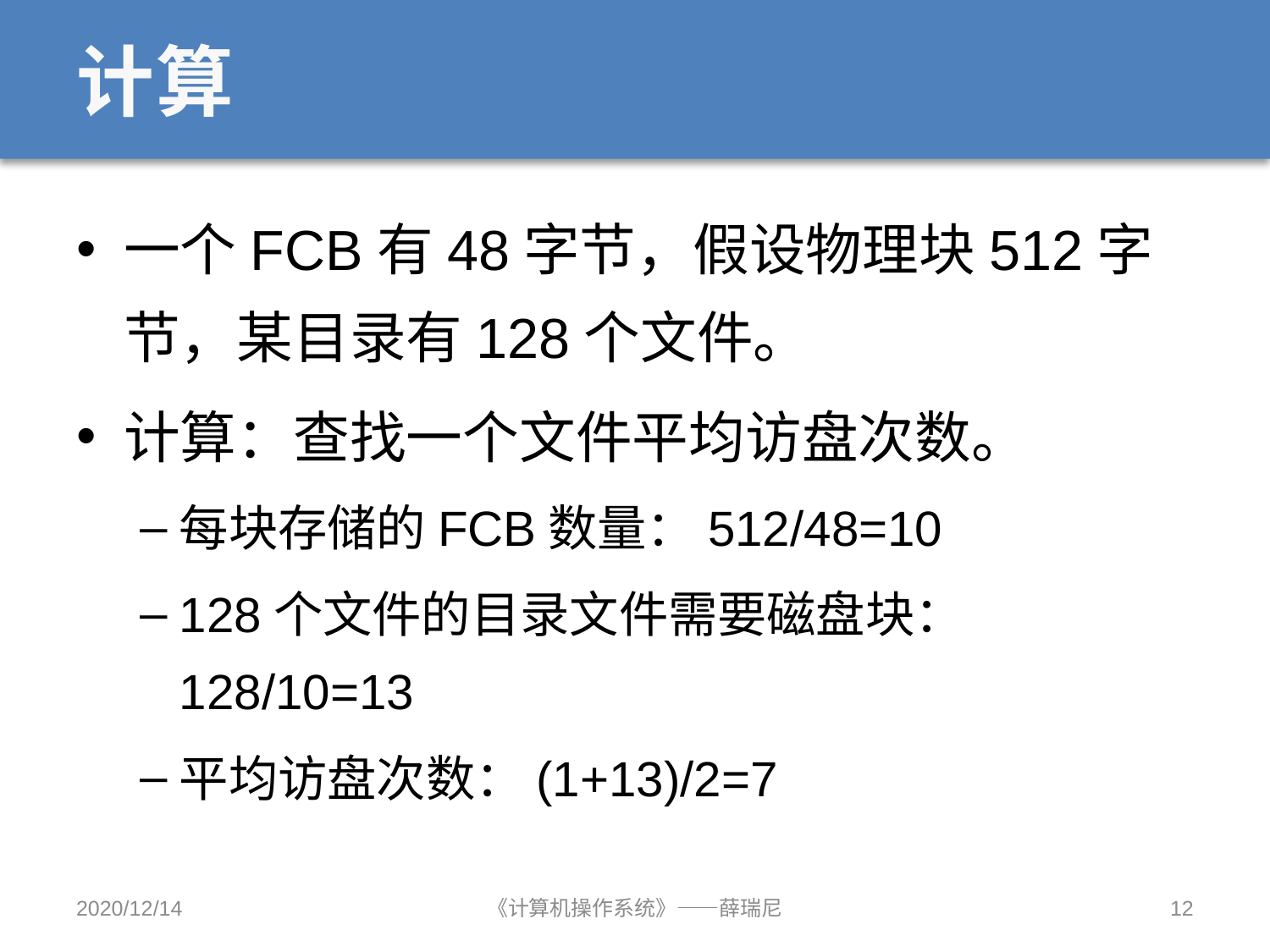

# 计算
一个FCB有48字节，假设物理块512字节，某目录有128个文件。
计算：查找一个文件平均访盘次数。
每块存储的FCB数量：512/48=10
128个文件的目录文件需要磁盘块：128/10=13
平均访盘次数：(1+13)/2=7

2020/12/14
《计算机操作系统》——薛瑞尼
12